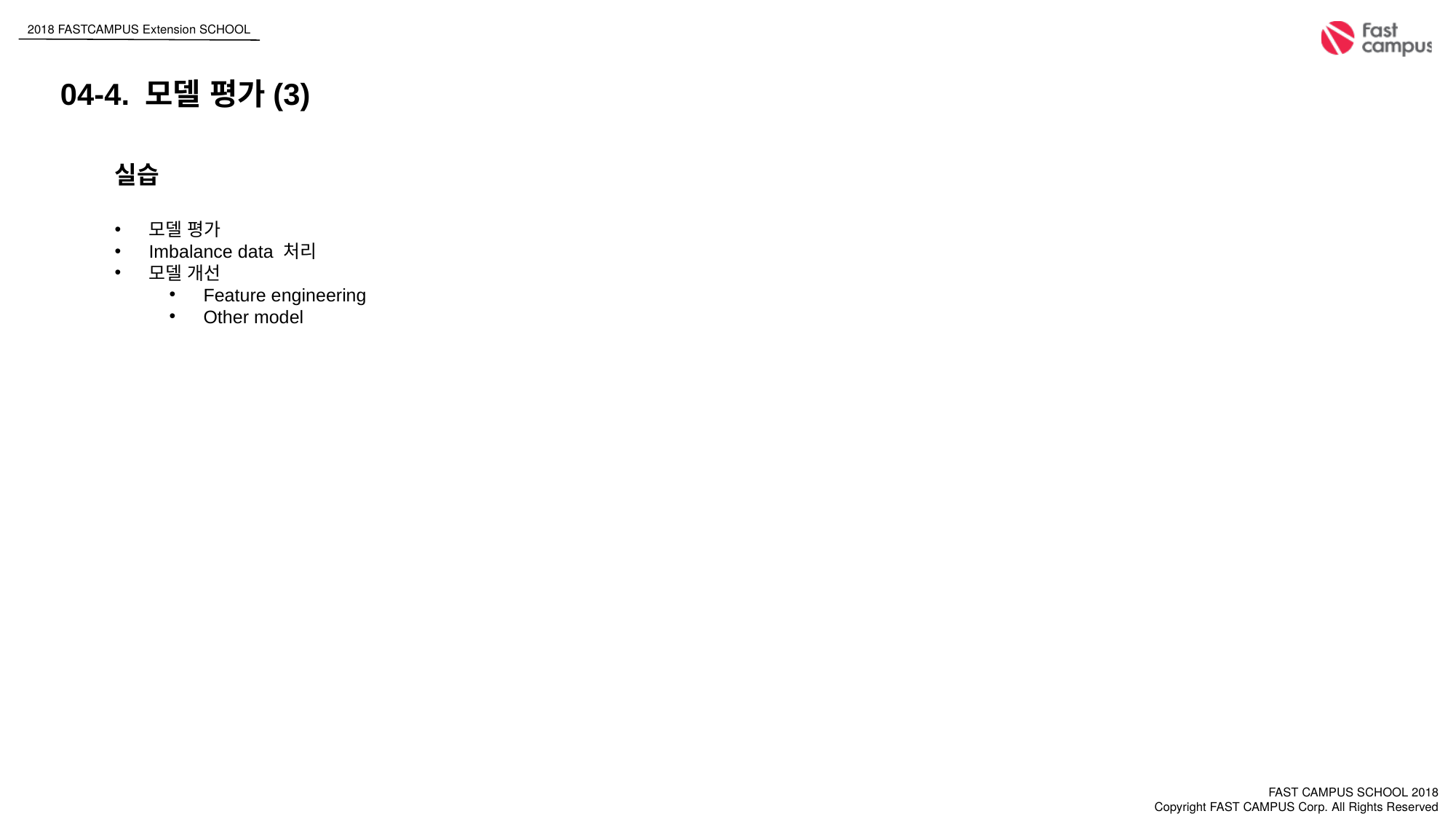

04-4. 모델 평가(3)
실습

모델 평가
Imbalance data 처리
모델 개선
Feature engineering
Other model